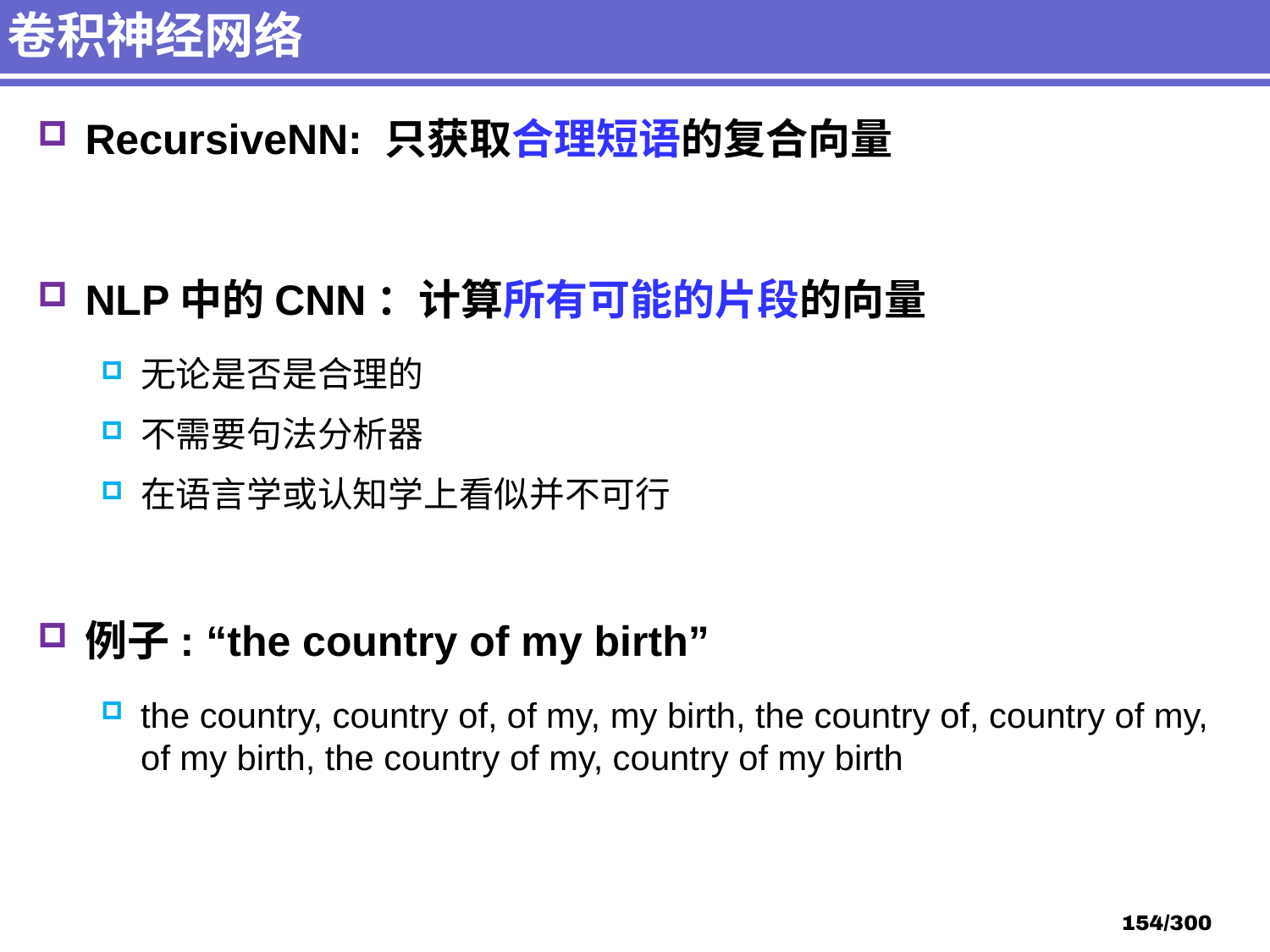

# 卷积神经网络
RecursiveNN: 只获取合理短语的复合向量

NLP中的CNN：计算所有可能的片段的向量
无论是否是合理的
不需要句法分析器
在语言学或认知学上看似并不可行

例子: “the country of my birth”
the country, country of, of my, my birth, the country of, country of my, of my birth, the country of my, country of my birth
154/300